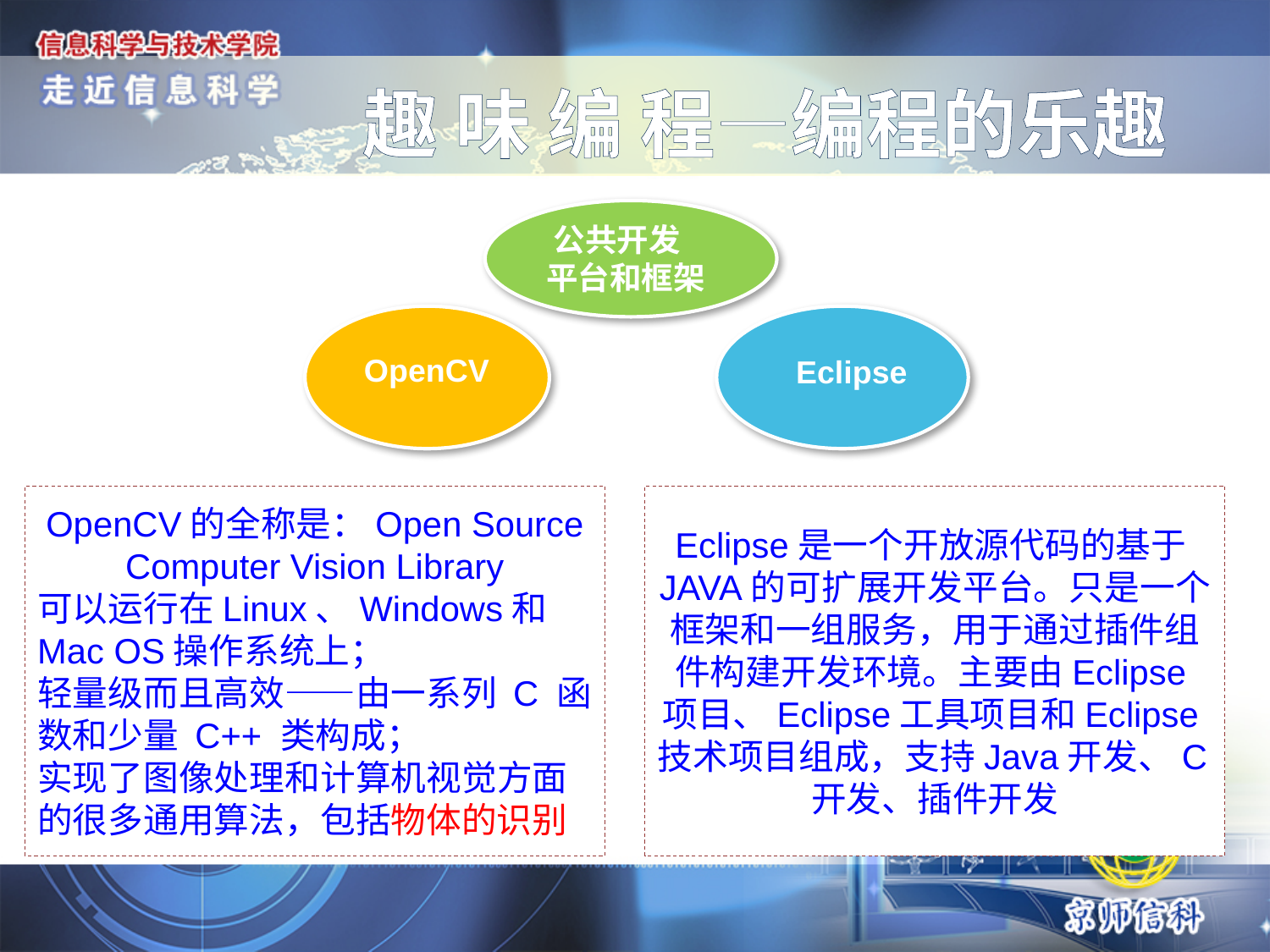

# 趣 味 编 程—编程的乐趣

  公共开发
 平台和框架

OpenCV

Eclipse

OpenCV的全称是：Open Source Computer Vision Library
可以运行在Linux、Windows和Mac OS操作系统上；
轻量级而且高效——由一系列 C 函数和少量 C++ 类构成；
实现了图像处理和计算机视觉方面的很多通用算法，包括物体的识别

Eclipse是一个开放源代码的基于JAVA的可扩展开发平台。只是一个框架和一组服务，用于通过插件组件构建开发环境。主要由Eclipse项目、Eclipse工具项目和Eclipse技术项目组成，支持Java开发、C开发、插件开发